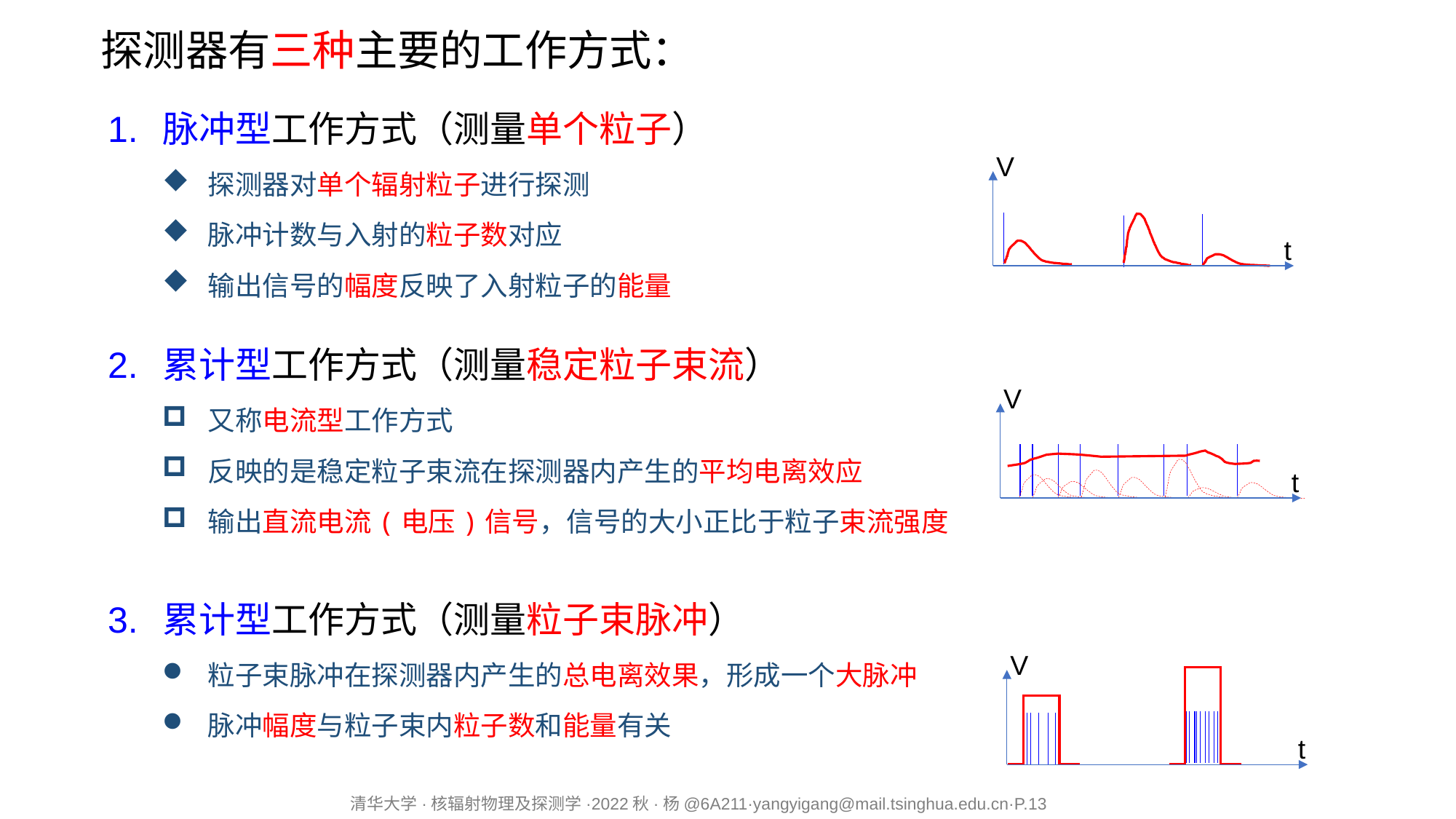

探测器有三种主要的工作方式：
脉冲型工作方式（测量单个粒子）
探测器对单个辐射粒子进行探测
脉冲计数与入射的粒子数对应
输出信号的幅度反映了入射粒子的能量
累计型工作方式（测量稳定粒子束流）
又称电流型工作方式
反映的是稳定粒子束流在探测器内产生的平均电离效应
输出直流电流(电压)信号，信号的大小正比于粒子束流强度
累计型工作方式（测量粒子束脉冲）
粒子束脉冲在探测器内产生的总电离效果，形成一个大脉冲
脉冲幅度与粒子束内粒子数和能量有关
V
t

V
t

V
t